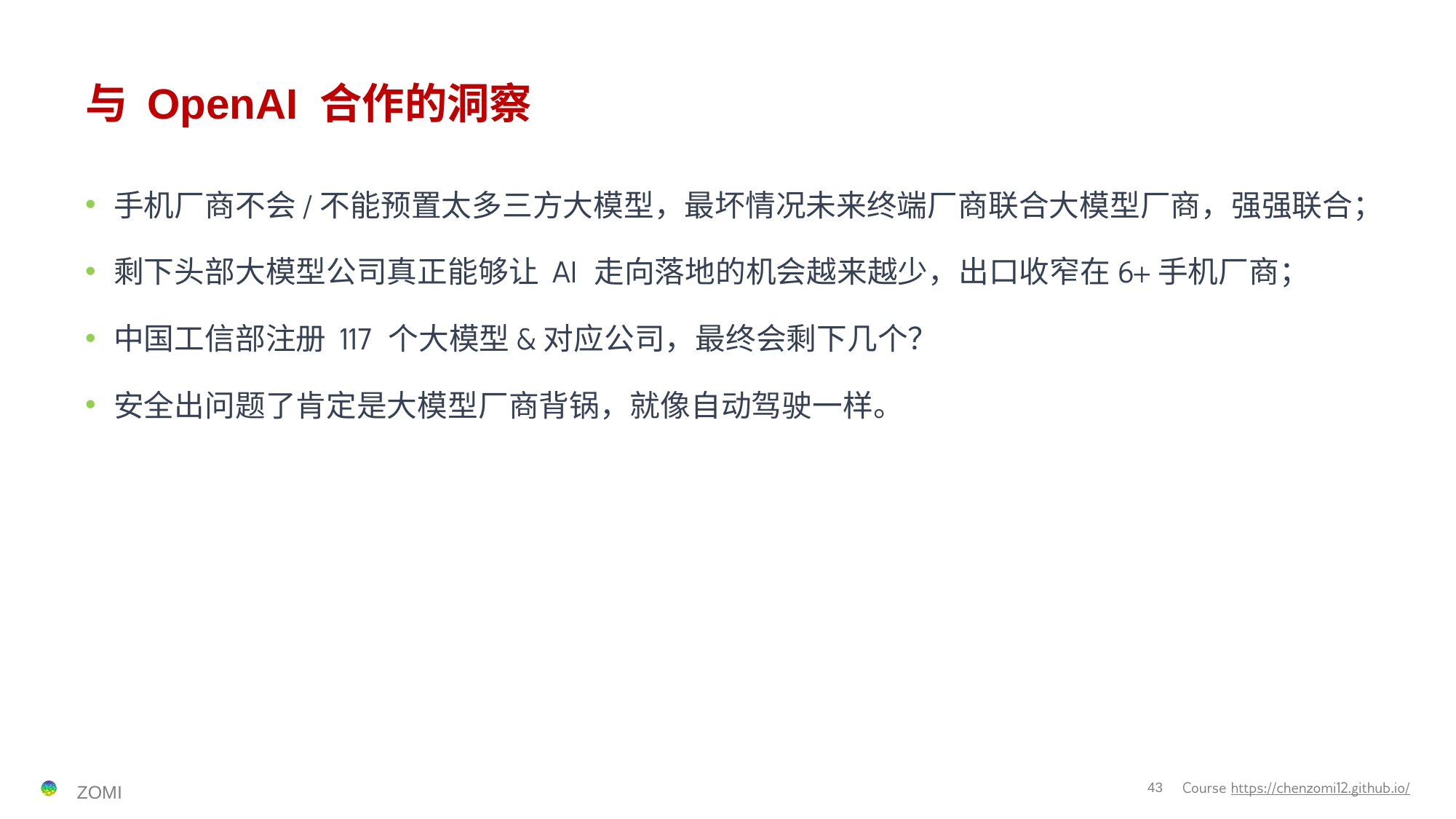

# 与 OpenAI 合作的洞察
手机厂商不会/不能预置太多三方大模型，最坏情况未来终端厂商联合大模型厂商，强强联合；
剩下头部大模型公司真正能够让 AI 走向落地的机会越来越少，出口收窄在6+手机厂商；
中国工信部注册 117 个大模型&对应公司，最终会剩下几个？
安全出问题了肯定是大模型厂商背锅，就像自动驾驶一样。